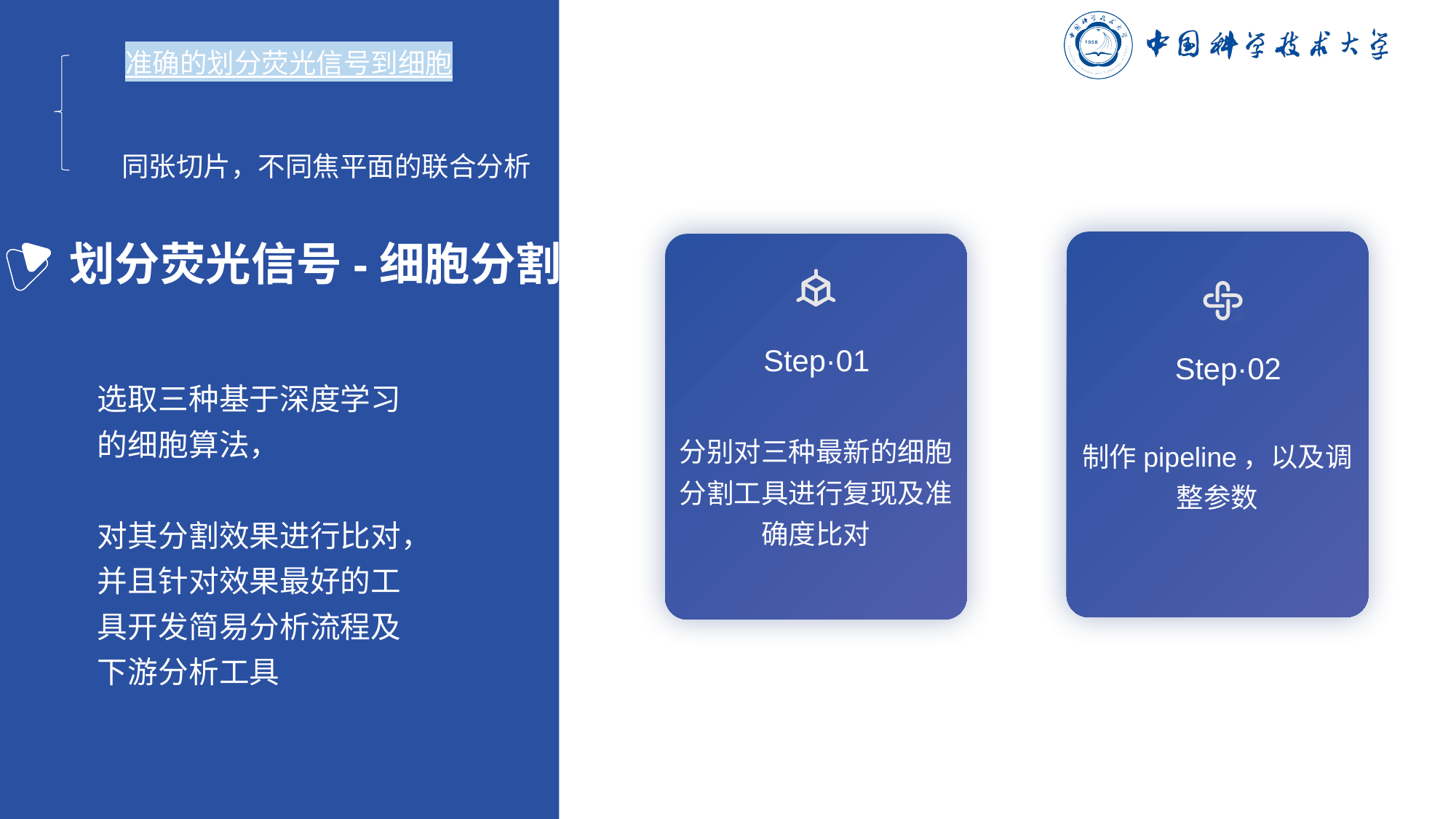

准确的划分荧光信号到细胞

同张切片，不同焦平面的联合分析

划分荧光信号-细胞分割

选取三种基于深度学习的细胞算法，

对其分割效果进行比对，并且针对效果最好的工具开发简易分析流程及下游分析工具
Step·01
Step·02
分别对三种最新的细胞分割工具进行复现及准确度比对
制作pipeline，以及调整参数